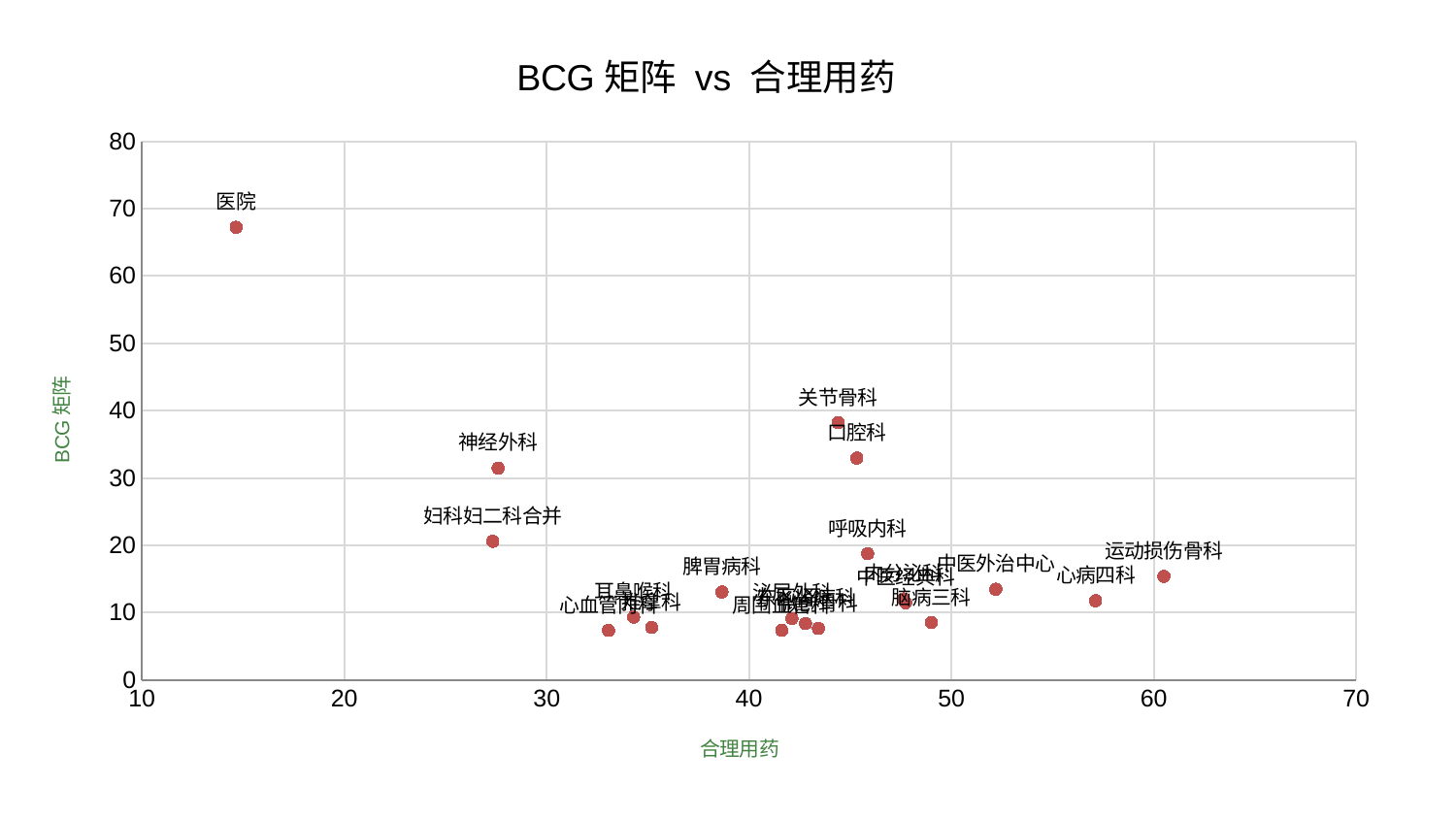

### Chart: BCG矩阵 vs 合理用药

| Category | BCG矩阵 |
|---|---|
233